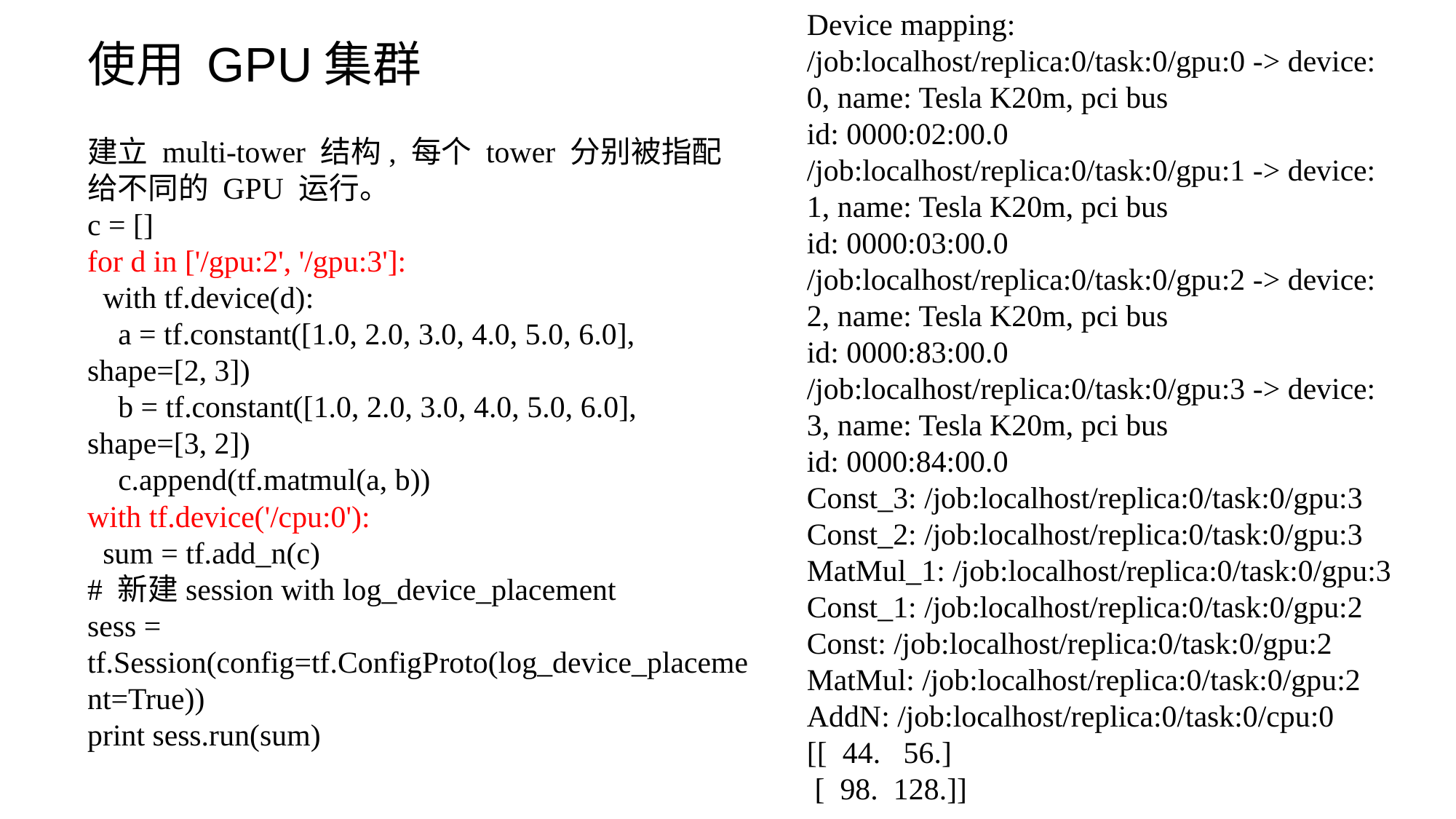

Device mapping:
/job:localhost/replica:0/task:0/gpu:0 -> device: 0, name: Tesla K20m, pci bus
id: 0000:02:00.0
/job:localhost/replica:0/task:0/gpu:1 -> device: 1, name: Tesla K20m, pci bus
id: 0000:03:00.0
/job:localhost/replica:0/task:0/gpu:2 -> device: 2, name: Tesla K20m, pci bus
id: 0000:83:00.0
/job:localhost/replica:0/task:0/gpu:3 -> device: 3, name: Tesla K20m, pci bus
id: 0000:84:00.0
Const_3: /job:localhost/replica:0/task:0/gpu:3
Const_2: /job:localhost/replica:0/task:0/gpu:3
MatMul_1: /job:localhost/replica:0/task:0/gpu:3
Const_1: /job:localhost/replica:0/task:0/gpu:2
Const: /job:localhost/replica:0/task:0/gpu:2
MatMul: /job:localhost/replica:0/task:0/gpu:2
AddN: /job:localhost/replica:0/task:0/cpu:0
[[  44.   56.]
 [  98.  128.]]
使用 GPU集群
建立 multi-tower 结构, 每个 tower 分别被指配给不同的 GPU 运行。
c = []
for d in ['/gpu:2', '/gpu:3']:
  with tf.device(d):
    a = tf.constant([1.0, 2.0, 3.0, 4.0, 5.0, 6.0], shape=[2, 3])
    b = tf.constant([1.0, 2.0, 3.0, 4.0, 5.0, 6.0], shape=[3, 2])
    c.append(tf.matmul(a, b))
with tf.device('/cpu:0'):
  sum = tf.add_n(c)
# 新建session with log_device_placement
sess = tf.Session(config=tf.ConfigProto(log_device_placement=True))
print sess.run(sum)